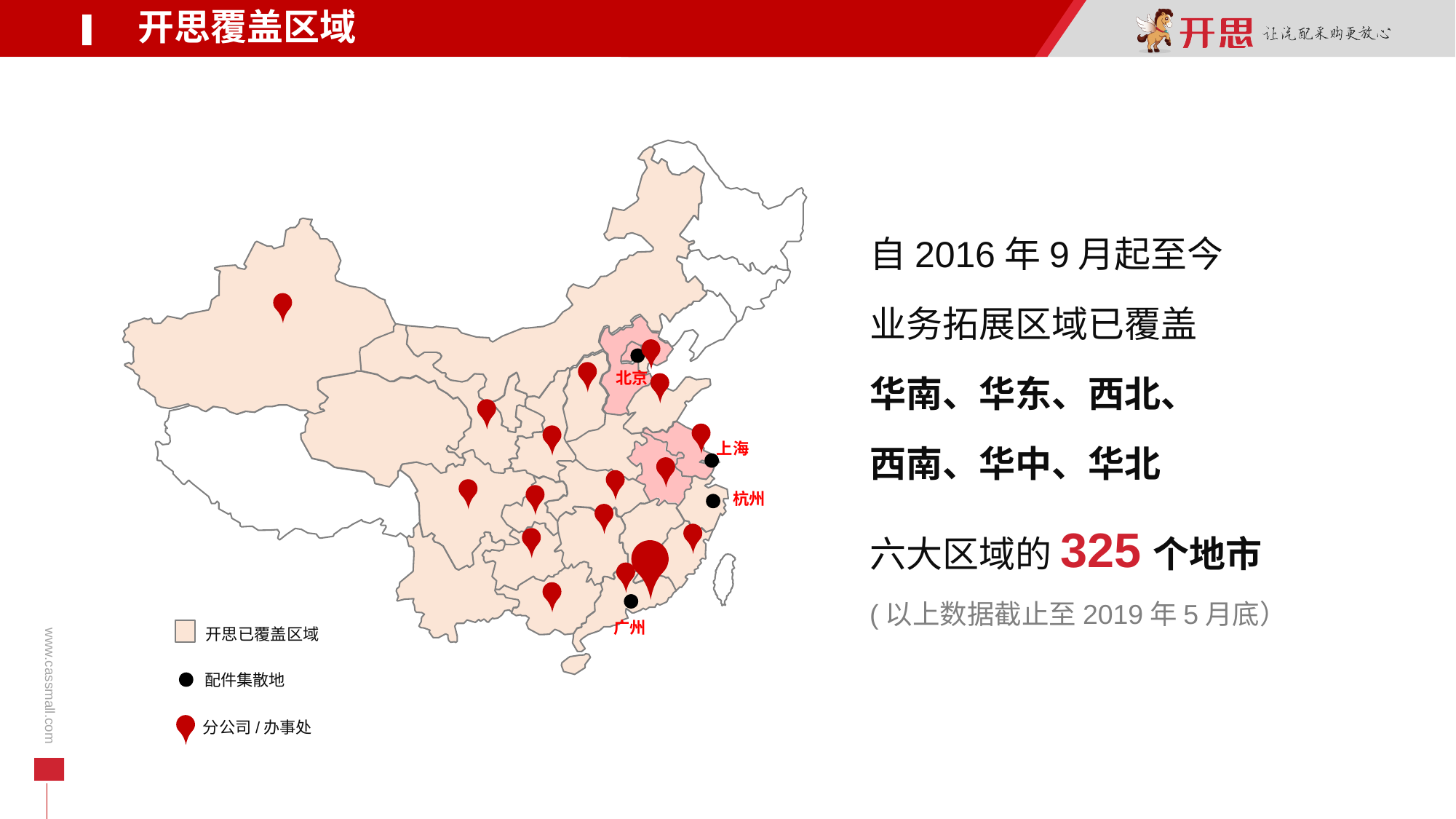

开思覆盖区域

自2016年9月起至今
业务拓展区域已覆盖
华南、华东、西北、
西南、华中、华北
六大区域的325个地市
(以上数据截止至2019年5月底）

北京

上海

杭州

广州
开思已覆盖区域

配件集散地

分公司/办事处